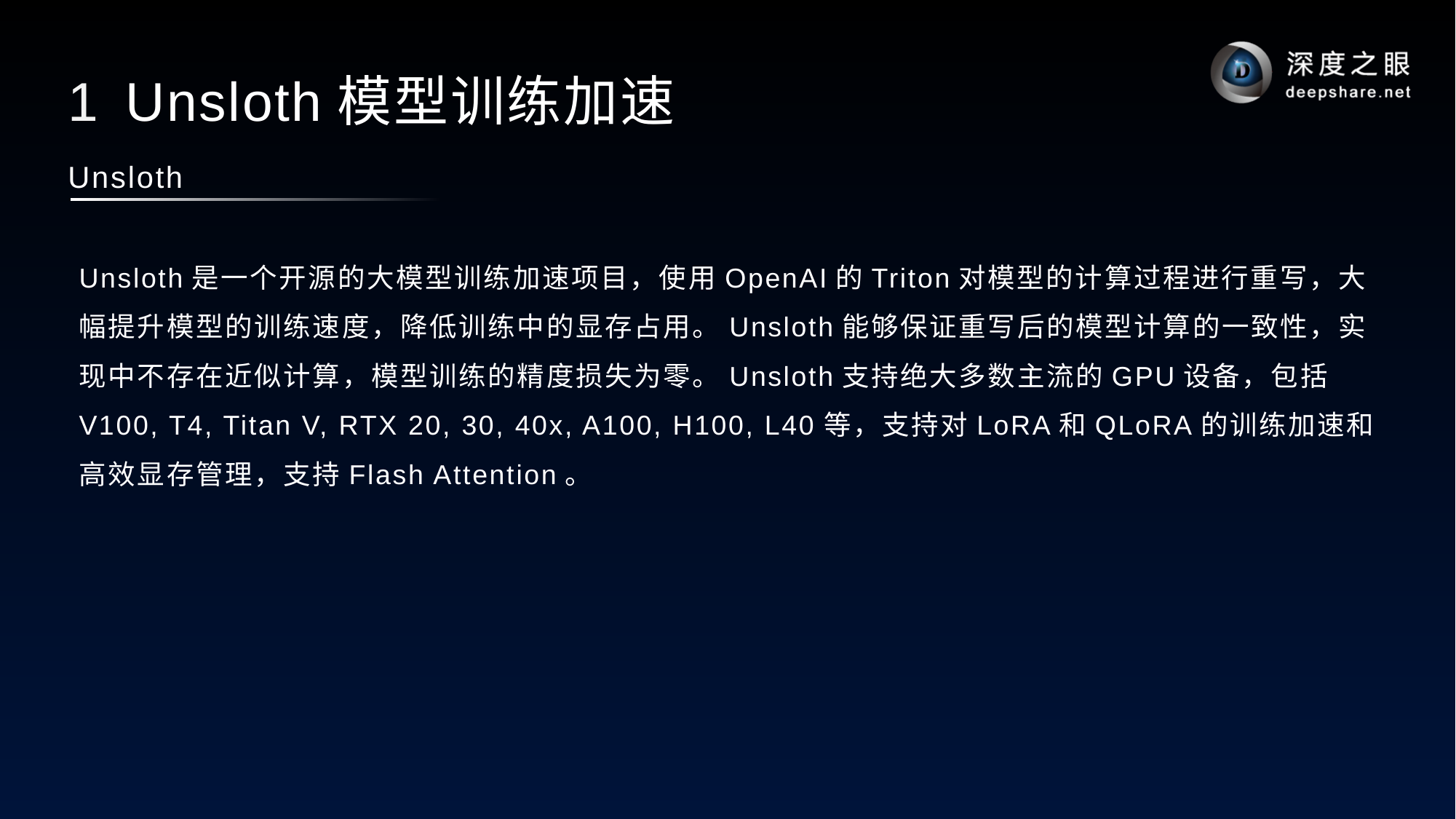

# 1 Unsloth模型训练加速
Unsloth
Unsloth是一个开源的大模型训练加速项目，使用OpenAI的Triton对模型的计算过程进行重写，大幅提升模型的训练速度，降低训练中的显存占用。Unsloth能够保证重写后的模型计算的一致性，实现中不存在近似计算，模型训练的精度损失为零。Unsloth支持绝大多数主流的GPU设备，包括V100, T4, Titan V, RTX 20, 30, 40x, A100, H100, L40等，支持对LoRA和QLoRA的训练加速和高效显存管理，支持Flash Attention。